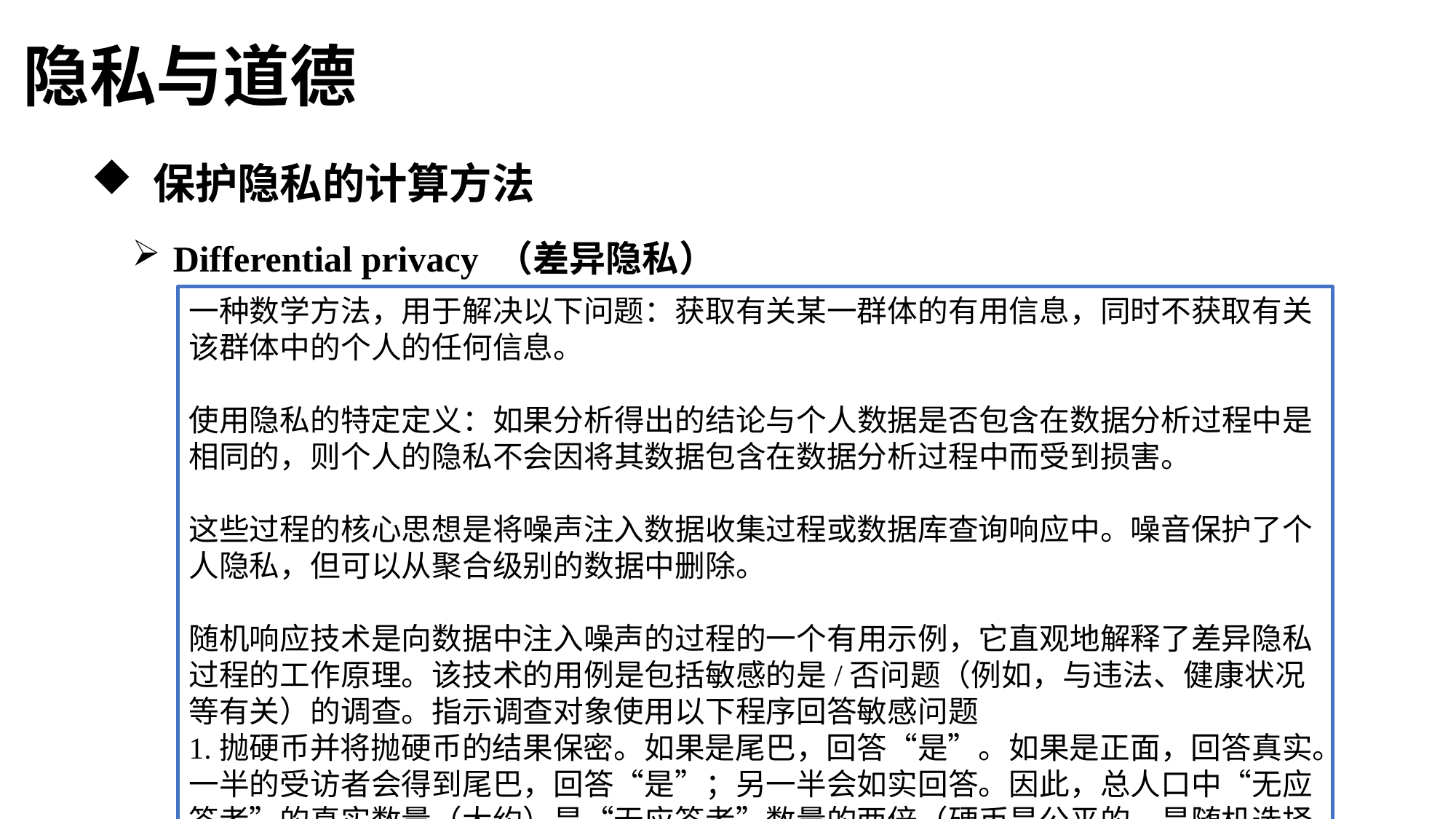

隐私与道德

 保护隐私的计算方法
Differential privacy （差异隐私）
一种数学方法，用于解决以下问题：获取有关某一群体的有用信息，同时不获取有关该群体中的个人的任何信息。

使用隐私的特定定义：如果分析得出的结论与个人数据是否包含在数据分析过程中是相同的，则个人的隐私不会因将其数据包含在数据分析过程中而受到损害。

这些过程的核心思想是将噪声注入数据收集过程或数据库查询响应中。噪音保护了个人隐私，但可以从聚合级别的数据中删除。

随机响应技术是向数据中注入噪声的过程的一个有用示例，它直观地解释了差异隐私过程的工作原理。该技术的用例是包括敏感的是/否问题（例如，与违法、健康状况等有关）的调查。指示调查对象使用以下程序回答敏感问题
1.抛硬币并将抛硬币的结果保密。如果是尾巴，回答“是”。如果是正面，回答真实。一半的受访者会得到尾巴，回答“是”；另一半会如实回答。因此，总人口中“无应答者”的真实数量（大约）是“无应答者”数量的两倍（硬币是公平的，是随机选择的，因此在被跟踪的受访者中“是/否”应答的分布应该反映真实回答的受访者的数量），给出“否”的真实计数。我们可以计算出正确的计数。然而，尽管我们现在对敏感“是”条件下的人口进行了准确统计，但不可能确定敏感条件下的“是”回答者中到底是哪一个。在输入数据的噪声量和数据分析的有用性之间存在一种权衡。差异隐私通过提供给定因素（如数据库内的数据分布、正在处理的数据库查询类型）所需噪声量的估计值来解决这一权衡，以及我们希望确保个人隐私的查询数量。Cynthia Dwork和Aaron Roth（2014）介绍了差异隐私，并概述了几种实现差异隐私的方法。目前，差异隐私技术正在许多消费者产品中部署。例如，苹果公司使用inIOS 10的差异隐私来保护个人用户的隐私，同时学习使用模式来改进Messaging应用程序中的预测文本，并改进搜索功能